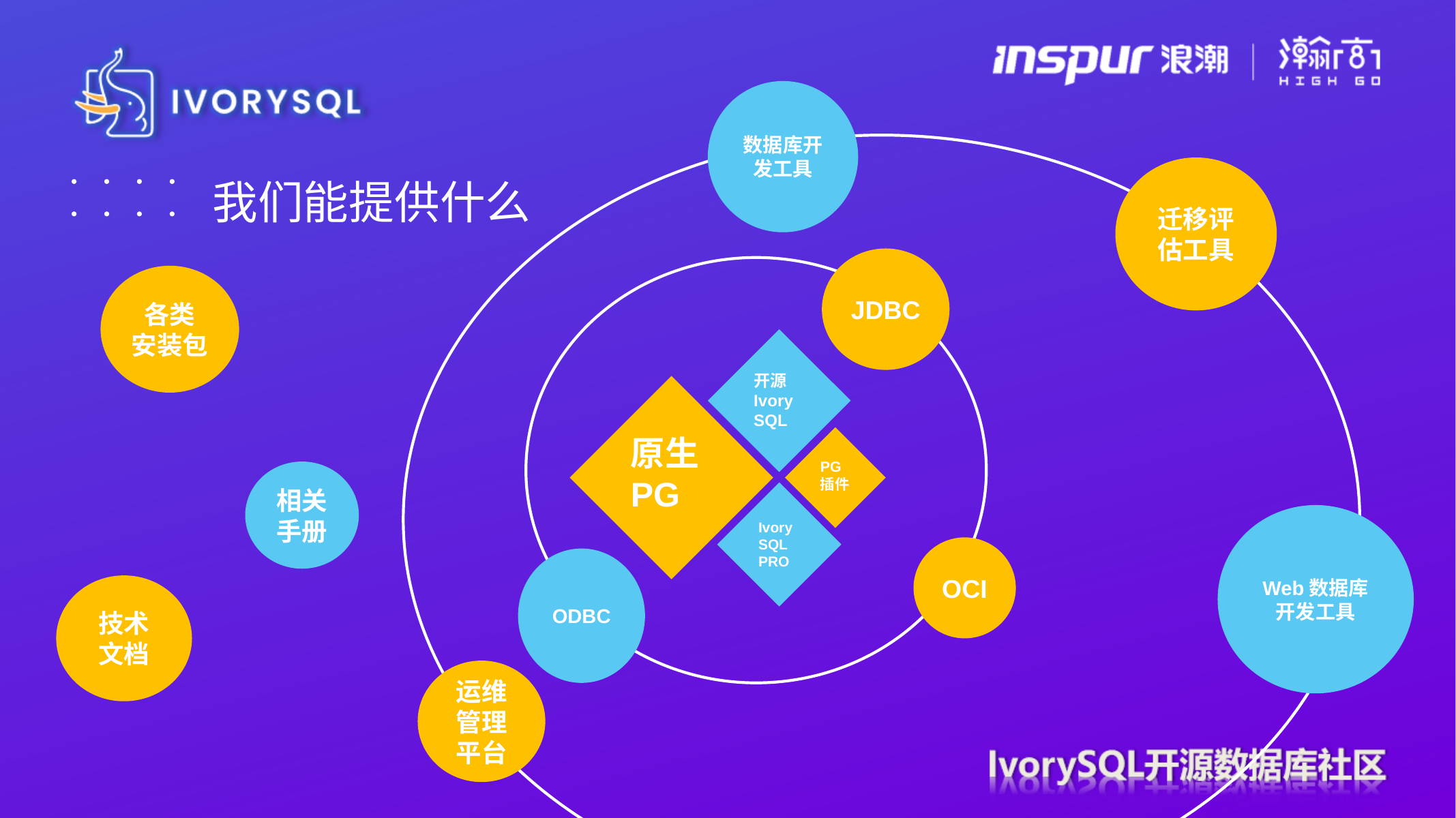

数据库开发工具

迁移评估工具
我们能提供什么

JDBC

各类
安装包
开源Ivory SQL
原生PG
PG插件
IvorySQL PRO
相关手册
Web数据库开发工具
OCI
ODBC
技术文档
运维管理平台